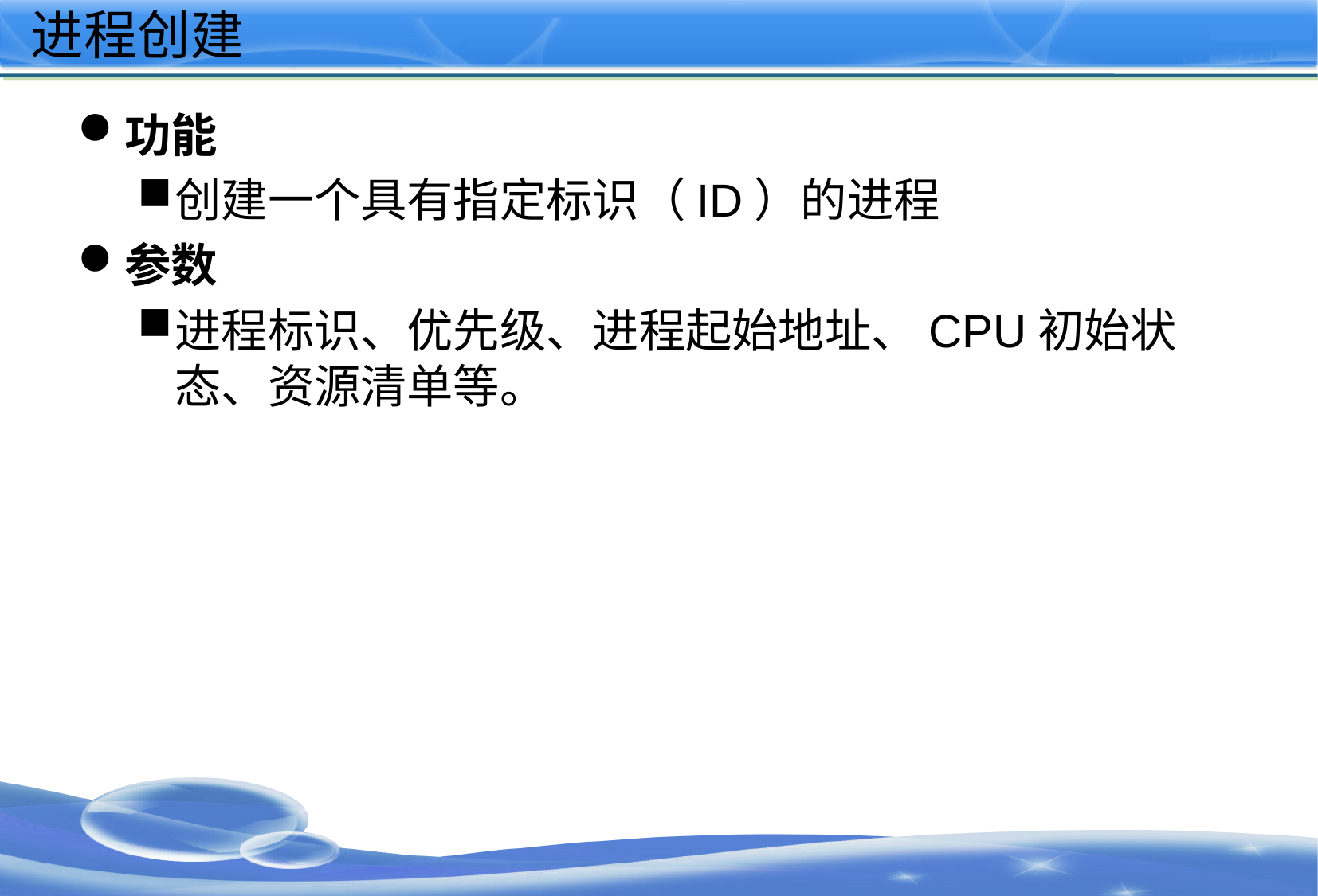

# 进程创建
功能
创建一个具有指定标识（ID）的进程
参数
进程标识、优先级、进程起始地址、CPU初始状态、资源清单等。